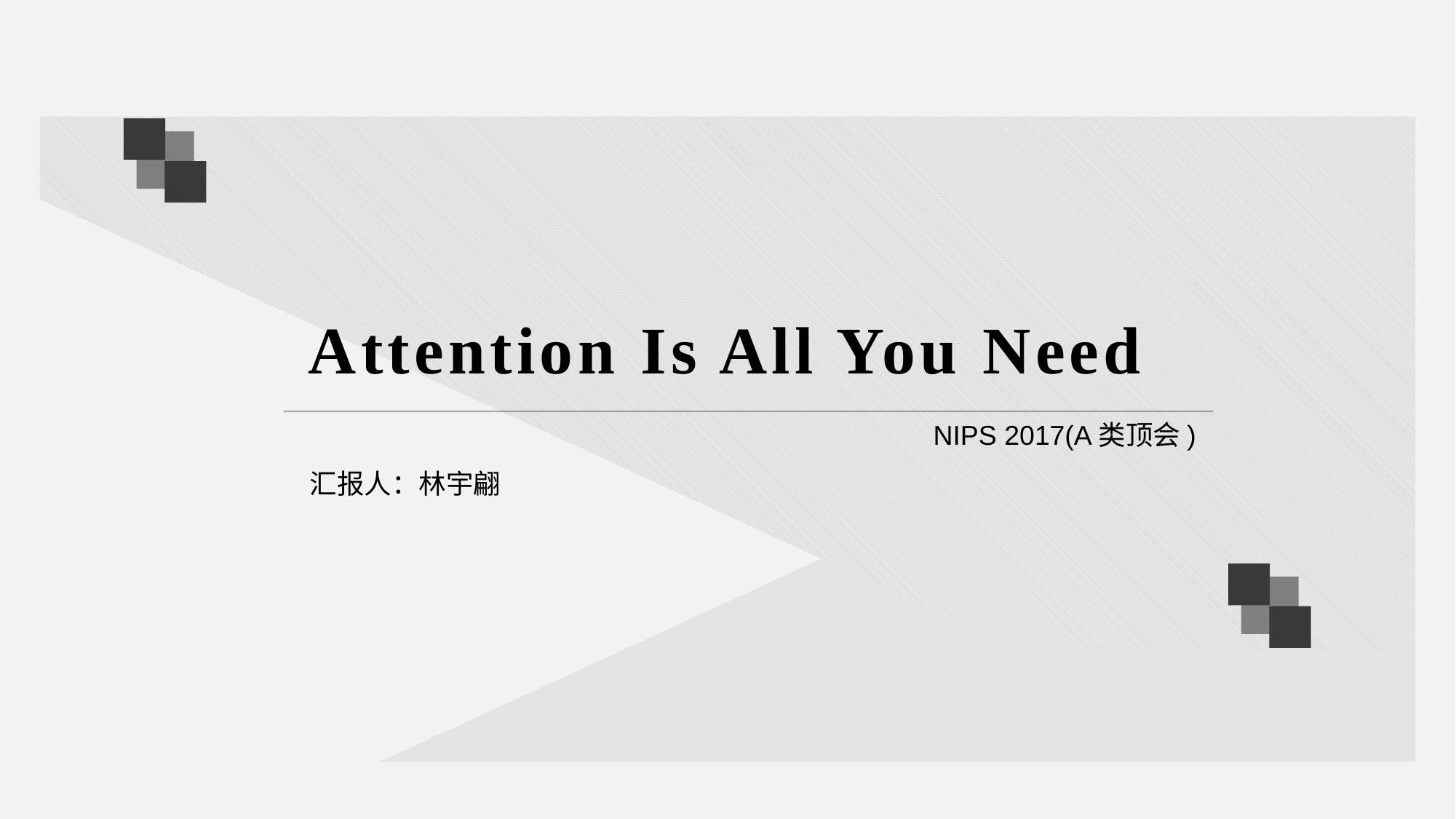

Attention Is All You Need
NIPS 2017(A类顶会)
汇报人：林宇翩